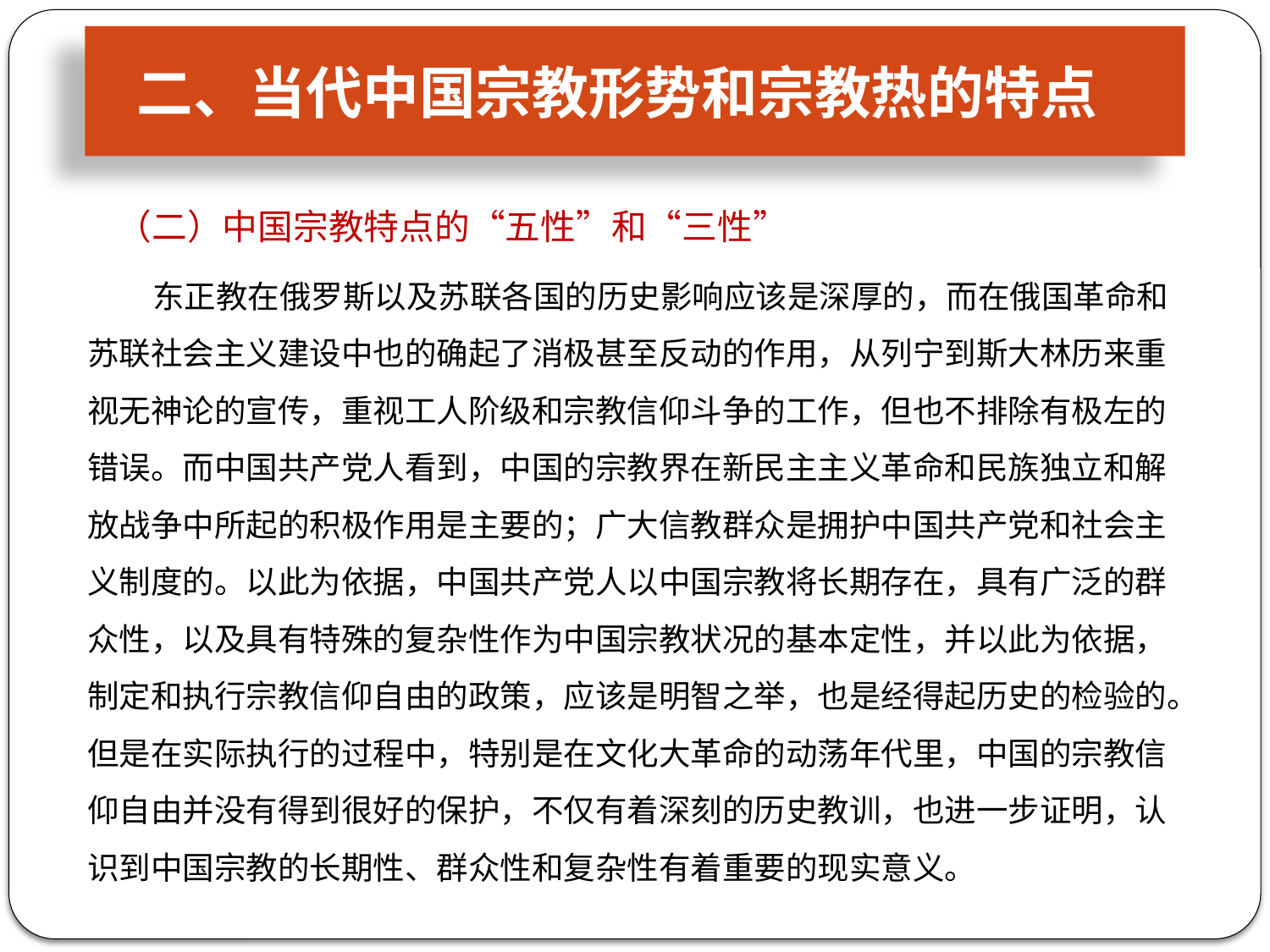

二、当代中国宗教形势和宗教热的特点
   （二）中国宗教特点的“五性”和“三性”
        东正教在俄罗斯以及苏联各国的历史影响应该是深厚的，而在俄国革命和苏联社会主义建设中也的确起了消极甚至反动的作用，从列宁到斯大林历来重视无神论的宣传，重视工人阶级和宗教信仰斗争的工作，但也不排除有极左的错误。而中国共产党人看到，中国的宗教界在新民主主义革命和民族独立和解放战争中所起的积极作用是主要的；广大信教群众是拥护中国共产党和社会主义制度的。以此为依据，中国共产党人以中国宗教将长期存在，具有广泛的群众性，以及具有特殊的复杂性作为中国宗教状况的基本定性，并以此为依据，制定和执行宗教信仰自由的政策，应该是明智之举，也是经得起历史的检验的。但是在实际执行的过程中，特别是在文化大革命的动荡年代里，中国的宗教信仰自由并没有得到很好的保护，不仅有着深刻的历史教训，也进一步证明，认识到中国宗教的长期性、群众性和复杂性有着重要的现实意义。